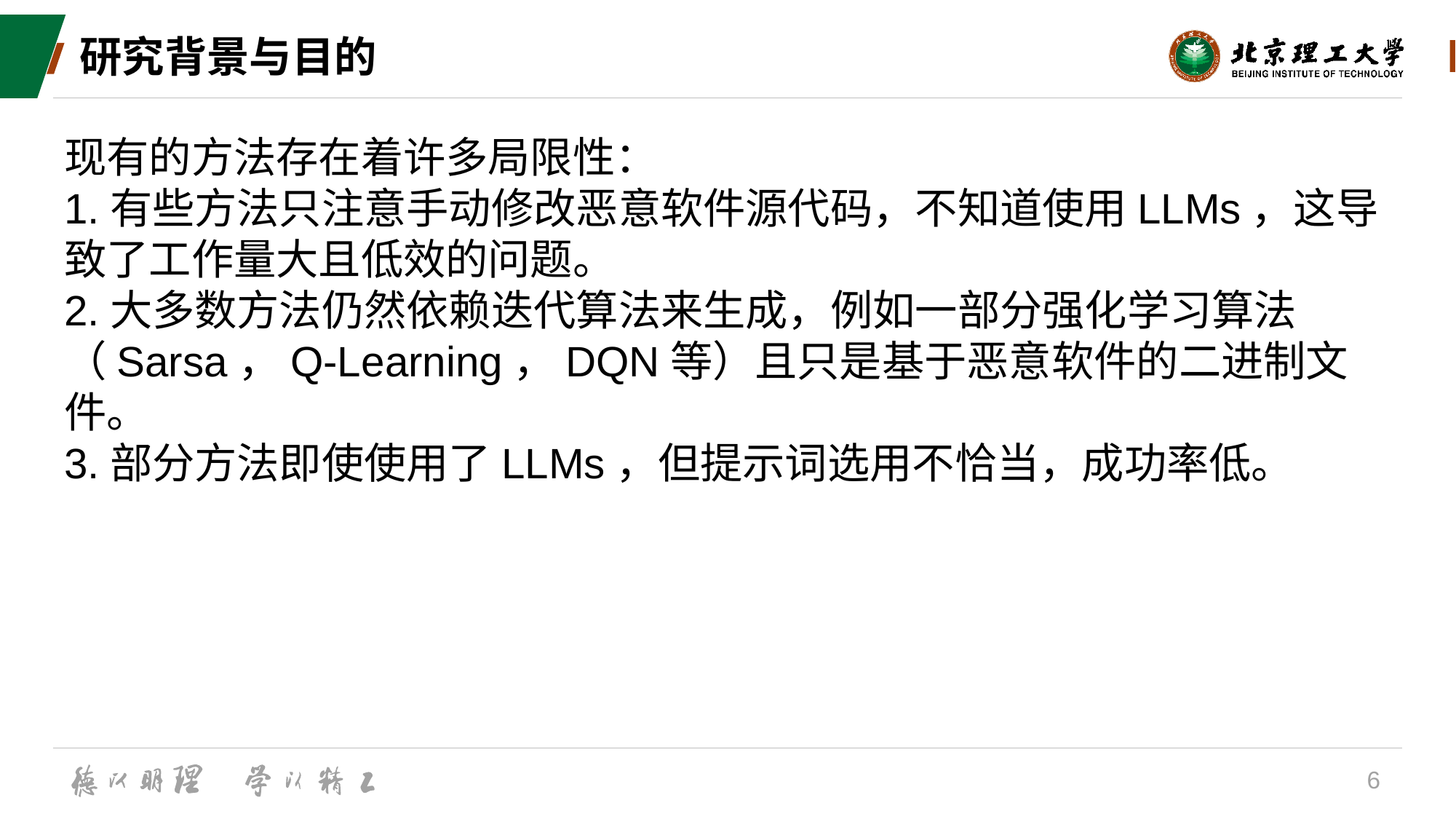

# 研究背景与目的
现有的方法存在着许多局限性：
1.有些方法只注意手动修改恶意软件源代码，不知道使用LLMs，这导致了工作量大且低效的问题。
2.大多数方法仍然依赖迭代算法来生成，例如一部分强化学习算法（Sarsa，Q-Learning，DQN等）且只是基于恶意软件的二进制文件。
3.部分方法即使使用了LLMs，但提示词选用不恰当，成功率低。